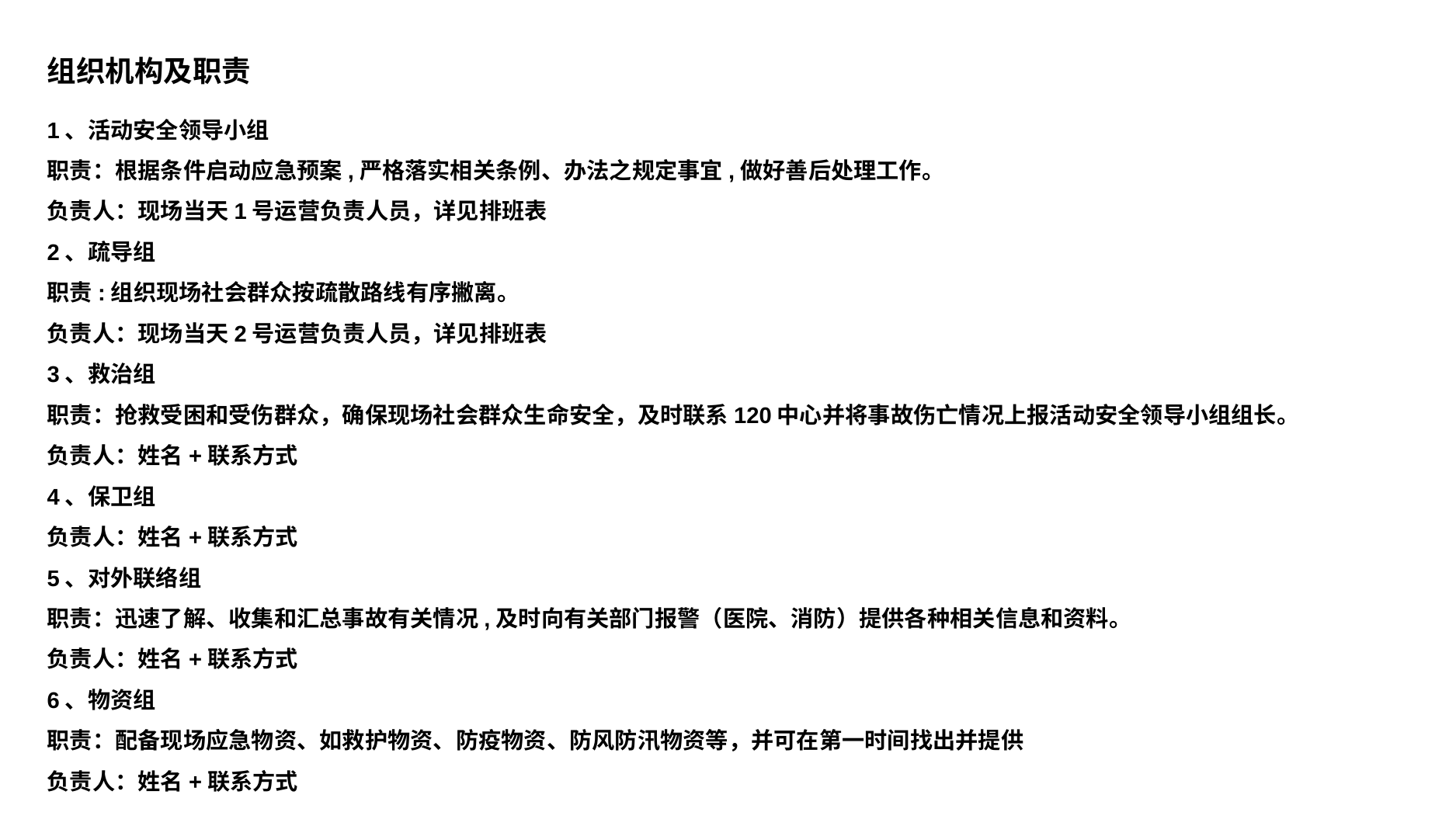

组织机构及职责
1、活动安全领导小组
职责：根据条件启动应急预案,严格落实相关条例、办法之规定事宜,做好善后处理工作。
负责人：现场当天1号运营负责人员，详见排班表
2、疏导组
职责:组织现场社会群众按疏散路线有序撇离。
负责人：现场当天2号运营负责人员，详见排班表
3、救治组
职责：抢救受困和受伤群众，确保现场社会群众生命安全，及时联系120中心并将事故伤亡情况上报活动安全领导小组组长。
负责人：姓名+联系方式
4、保卫组
负责人：姓名+联系方式
5、对外联络组
职责：迅速了解、收集和汇总事故有关情况,及时向有关部门报警（医院、消防）提供各种相关信息和资料。
负责人：姓名+联系方式
6、物资组
职责：配备现场应急物资、如救护物资、防疫物资、防风防汛物资等，并可在第一时间找出并提供
负责人：姓名+联系方式